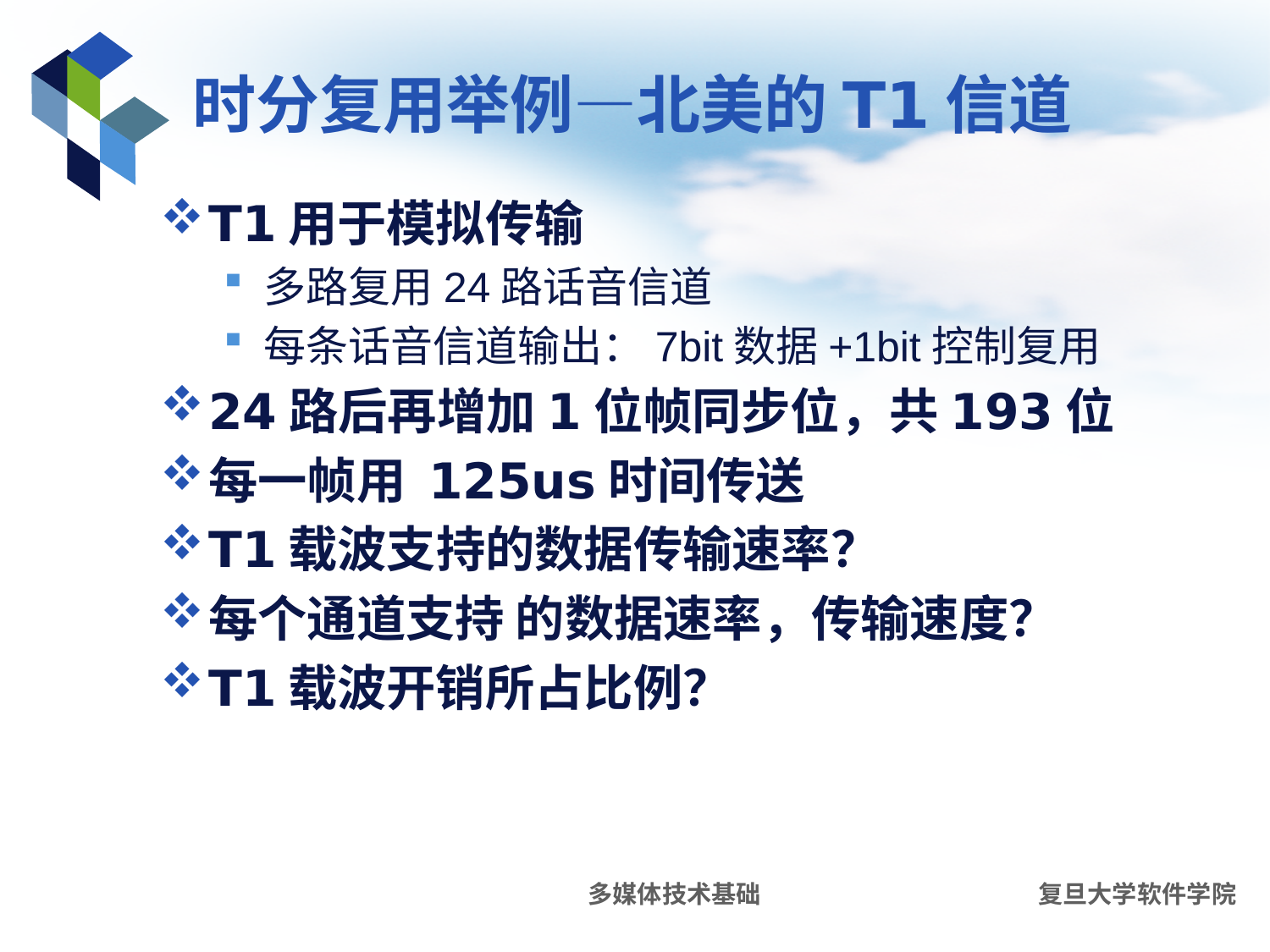

# 时分复用举例—北美的T1信道
T1用于模拟传输
多路复用24路话音信道
每条话音信道输出：7bit数据+1bit控制复用
24路后再增加1位帧同步位，共193位
每一帧用 125us时间传送
T1载波支持的数据传输速率？
每个通道支持 的数据速率，传输速度？
T1载波开销所占比例？
多媒体技术基础